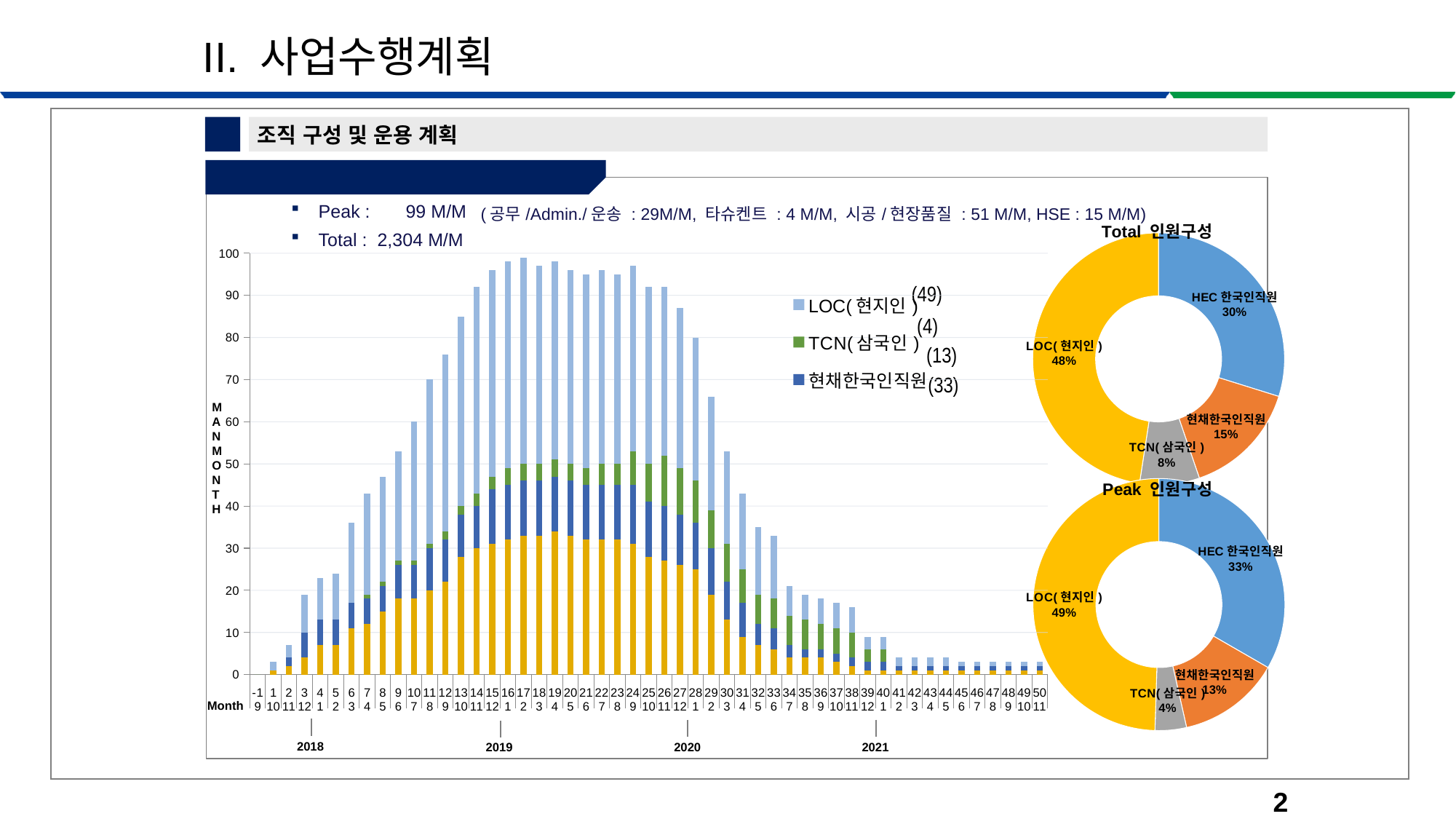

II. 사업수행계획
4
조직 구성 및 운용 계획
④ 인력동원계획 (현장 & 타슈켄트)

### Chart: Total 인원구성

| Category |  |
|---|---|
| HEC한국인직원 | 0.2981770833333333 |
| 현채한국인직원 | 0.14930555555555555 |
| TCN(삼국인) | 0.07682291666666667 |
| LOC(현지인) | 0.4756944444444444 |
Peak :       99 M/M
Total :  2,304 M/M
| (공무/Admin./운송 : 29M/M, 타슈켄트 : 4 M/M, 시공/현장품질 : 51 M/M, HSE : 15 M/M) |
| --- |

### Chart

| Category | HEC한국인직원 | 현채한국인직원 | TCN(삼국인) | LOC(현지인) |
|---|---|---|---|---|
| -1 | 0.0 | 0.0 | 0.0 | 0.0 |
| 1 | 1.0 | 0.0 | 0.0 | 2.0 |
| 2 | 2.0 | 2.0 | 0.0 | 3.0 |
| 3 | 4.0 | 6.0 | 0.0 | 9.0 |
| 4 | 7.0 | 6.0 | 0.0 | 10.0 |
| 5 | 7.0 | 6.0 | 0.0 | 11.0 |
| 6 | 11.0 | 6.0 | 0.0 | 19.0 |
| 7 | 12.0 | 6.0 | 1.0 | 24.0 |
| 8 | 15.0 | 6.0 | 1.0 | 25.0 |
| 9 | 18.0 | 8.0 | 1.0 | 26.0 |
| 10 | 18.0 | 8.0 | 1.0 | 33.0 |
| 11 | 20.0 | 10.0 | 1.0 | 39.0 |
| 12 | 22.0 | 10.0 | 2.0 | 42.0 |
| 13 | 28.0 | 10.0 | 2.0 | 45.0 |
| 14 | 30.0 | 10.0 | 3.0 | 49.0 |
| 15 | 31.0 | 13.0 | 3.0 | 49.0 |
| 16 | 32.0 | 13.0 | 4.0 | 49.0 |
| 17 | 33.0 | 13.0 | 4.0 | 49.0 |
| 18 | 33.0 | 13.0 | 4.0 | 47.0 |
| 19 | 34.0 | 13.0 | 4.0 | 47.0 |
| 20 | 33.0 | 13.0 | 4.0 | 46.0 |
| 21 | 32.0 | 13.0 | 4.0 | 46.0 |
| 22 | 32.0 | 13.0 | 5.0 | 46.0 |
| 23 | 32.0 | 13.0 | 5.0 | 45.0 |
| 24 | 31.0 | 14.0 | 8.0 | 44.0 |
| 25 | 28.0 | 13.0 | 9.0 | 42.0 |
| 26 | 27.0 | 13.0 | 12.0 | 40.0 |
| 27 | 26.0 | 12.0 | 11.0 | 38.0 |
| 28 | 25.0 | 11.0 | 10.0 | 34.0 |
| 29 | 19.0 | 11.0 | 9.0 | 27.0 |
| 30 | 13.0 | 9.0 | 9.0 | 22.0 |
| 31 | 9.0 | 8.0 | 8.0 | 18.0 |
| 32 | 7.0 | 5.0 | 7.0 | 16.0 |
| 33 | 6.0 | 5.0 | 7.0 | 15.0 |
| 34 | 4.0 | 3.0 | 7.0 | 7.0 |
| 35 | 4.0 | 2.0 | 7.0 | 6.0 |
| 36 | 4.0 | 2.0 | 6.0 | 6.0 |
| 37 | 3.0 | 2.0 | 6.0 | 6.0 |
| 38 | 2.0 | 2.0 | 6.0 | 6.0 |
| 39 | 1.0 | 2.0 | 3.0 | 3.0 |
| 40 | 1.0 | 2.0 | 3.0 | 3.0 |
| 41 | 1.0 | 1.0 | 0.0 | 2.0 |
| 42 | 1.0 | 1.0 | 0.0 | 2.0 |
| 43 | 1.0 | 1.0 | 0.0 | 2.0 |
| 44 | 1.0 | 1.0 | 0.0 | 2.0 |
| 45 | 1.0 | 1.0 | 0.0 | 1.0 |
| 46 | 1.0 | 1.0 | 0.0 | 1.0 |
| 47 | 1.0 | 1.0 | 0.0 | 1.0 |
| 48 | 1.0 | 1.0 | 0.0 | 1.0 |
| 49 | 1.0 | 1.0 | 0.0 | 1.0 |
| 50 | 1.0 | 1.0 | 0.0 | 1.0 |
(49)
(4)
(13)
(33)
MANMONTH

### Chart: Peak 인원구성

| Category |  |
|---|---|
| HEC한국인직원 | 0.3333333333333333 |
| 현채한국인직원 | 0.13131313131313133 |
| TCN(삼국인) | 0.04040404040404041 |
| LOC(현지인) | 0.494949494949495 |
Month
2018
2019
2020
2021
27